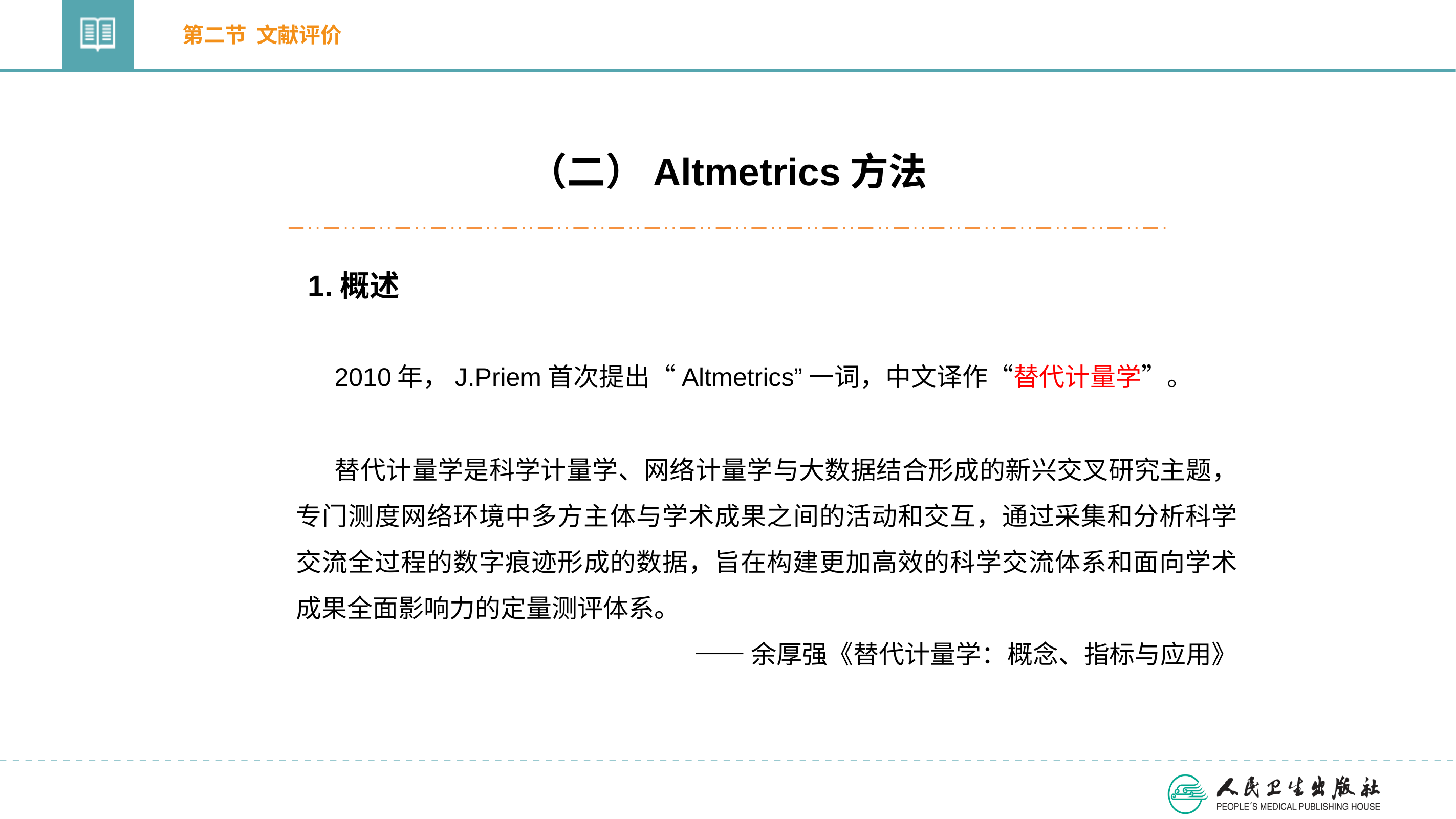

第二节  文献评价
（二）Altmetrics方法

1.概述
2010年，J.Priem首次提出“Altmetrics”一词，中文译作“替代计量学”。

替代计量学是科学计量学、网络计量学与大数据结合形成的新兴交叉研究主题，专门测度网络环境中多方主体与学术成果之间的活动和交互，通过采集和分析科学交流全过程的数字痕迹形成的数据，旨在构建更加高效的科学交流体系和面向学术成果全面影响力的定量测评体系。
——余厚强《替代计量学：概念、指标与应用》